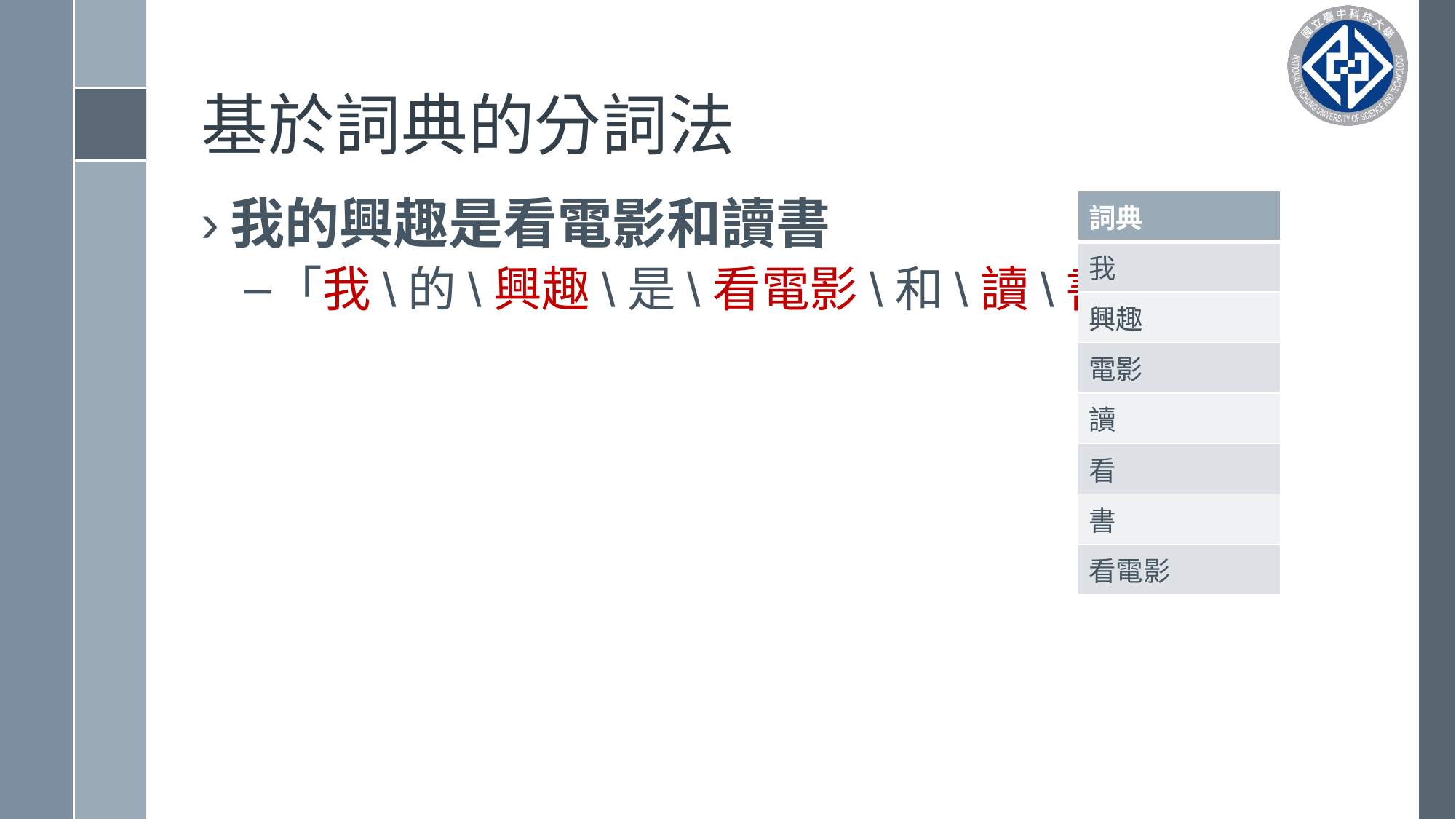

# 基於詞典的分詞法
我的興趣是看電影和讀書
「我\的\興趣\是\看電影\和\讀\書」

| 詞典 |
| --- |
| 我 |
| 興趣 |
| 電影 |
| 讀 |
| 看 |
| 書 |
| 看電影 |